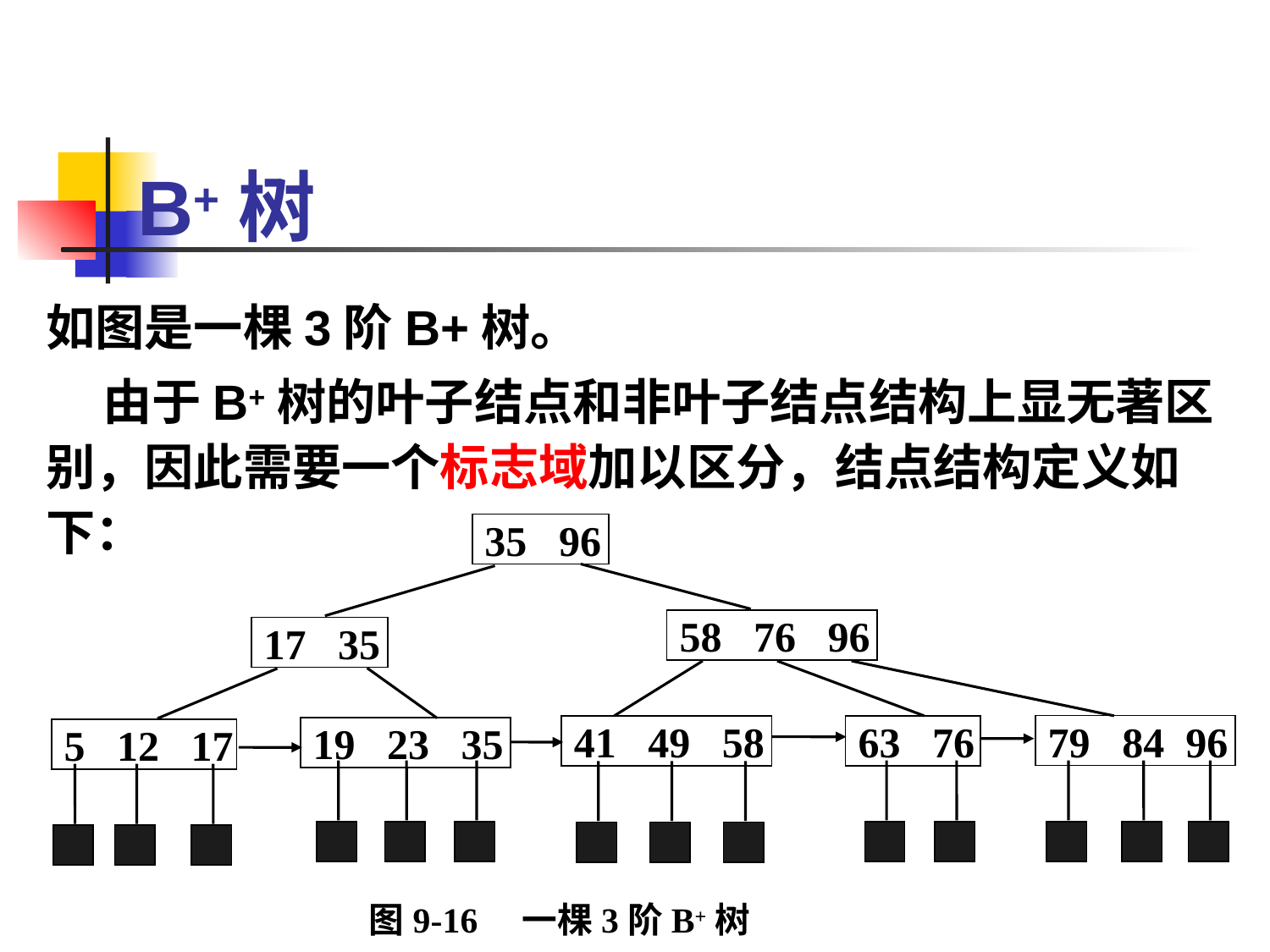

# B+树

如图是一棵3阶B+树。
    由于B+树的叶子结点和非叶子结点结构上显无著区别，因此需要一个标志域加以区分，结点结构定义如下：
35   96

58   76   96
17   35

79   84  96
41   49   58
63   76
19   23   35
5   12   17

图9-16    一棵3阶B+树
118